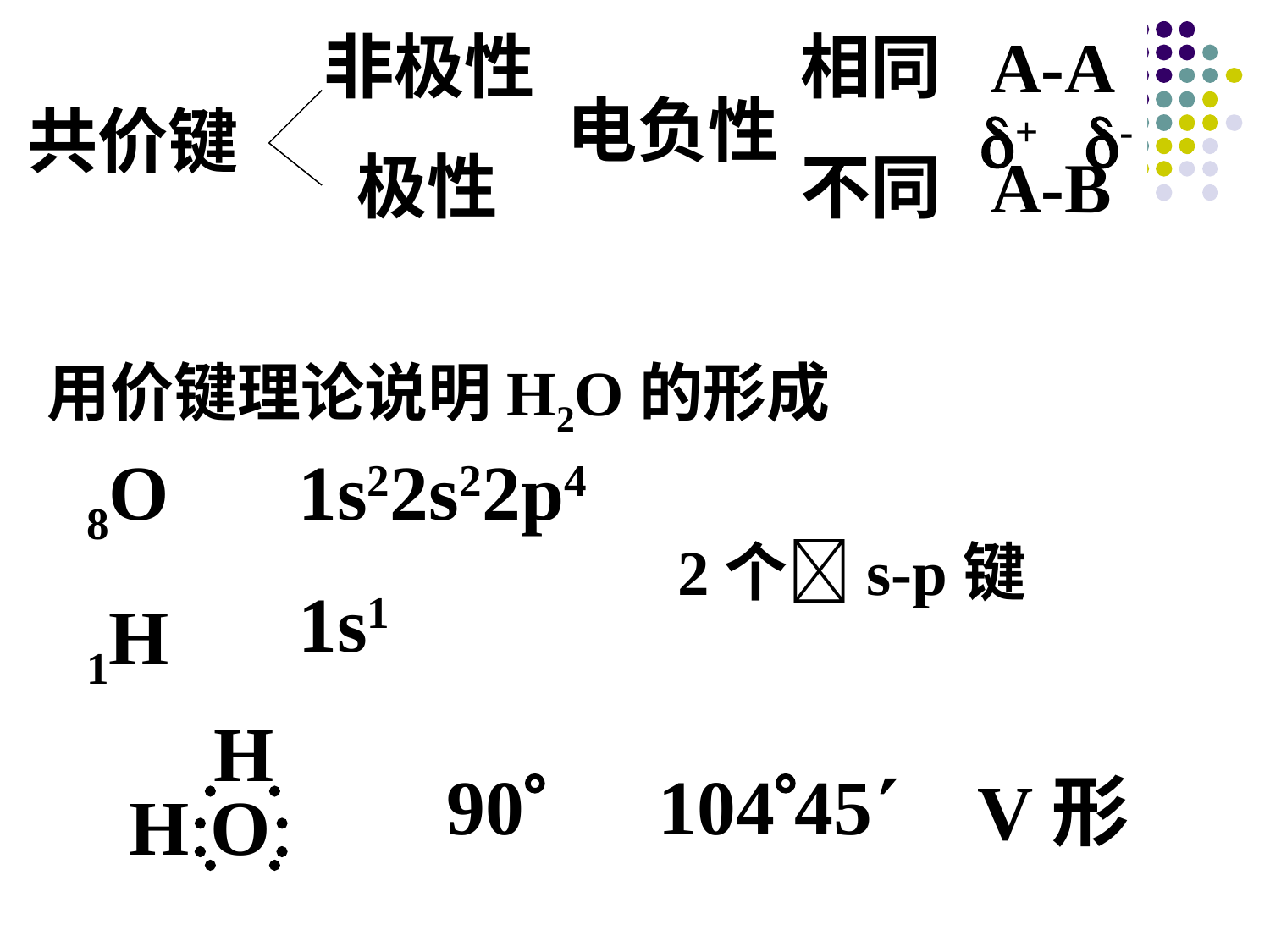

非极性
 极性
相同
不同
A-A
A-B
电负性
共价键

δ+
δ-
用价键理论说明H2O的形成
8O
1H
1s22s22p4
1s1
2个σs-p键
H
⋅ ⋅
⋅ ⋅
H:O:
90°
104°45′
V形